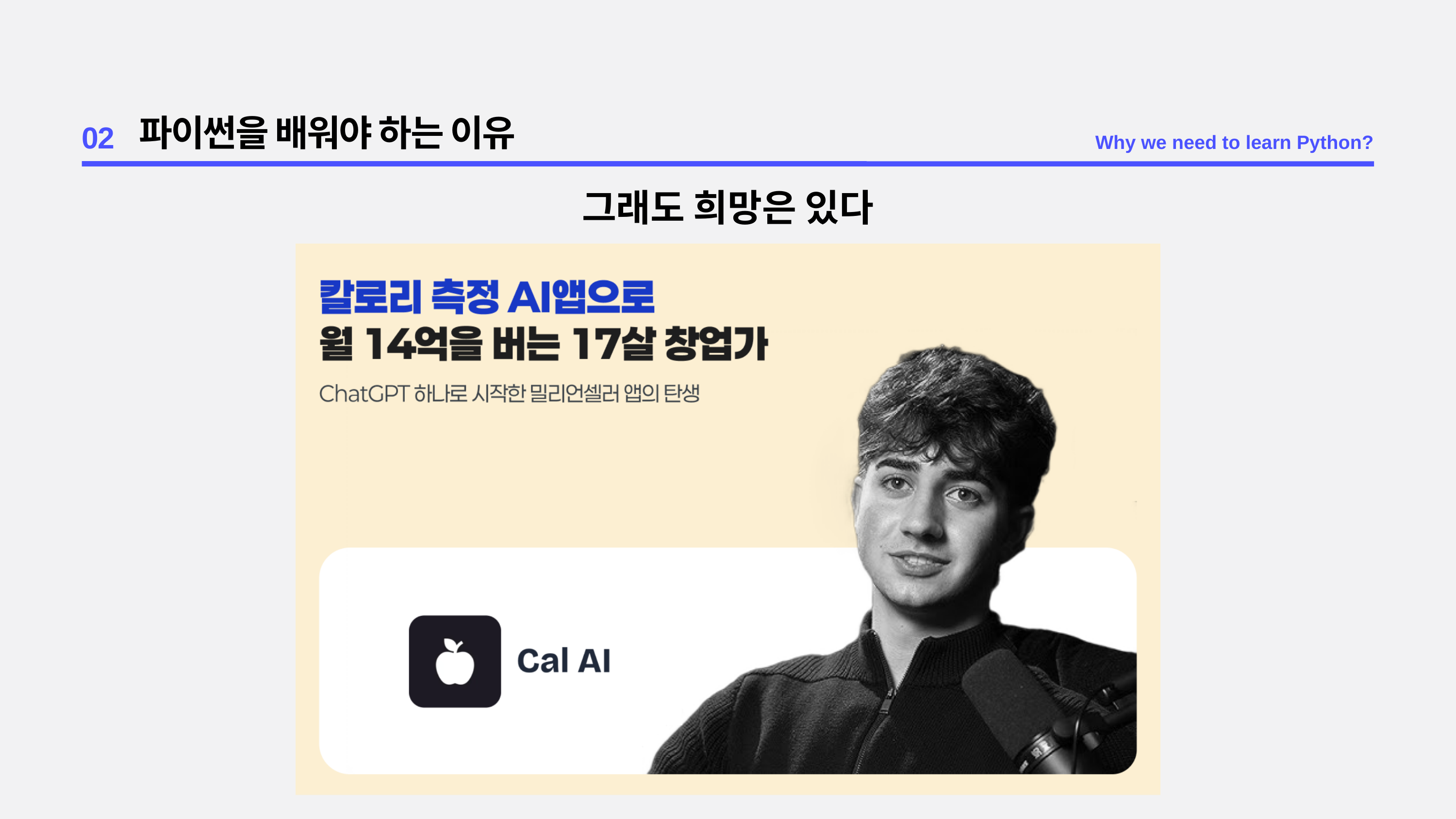

02
파이썬을 배워야 하는 이유
Why we need to learn Python?

그래도 희망은 있다